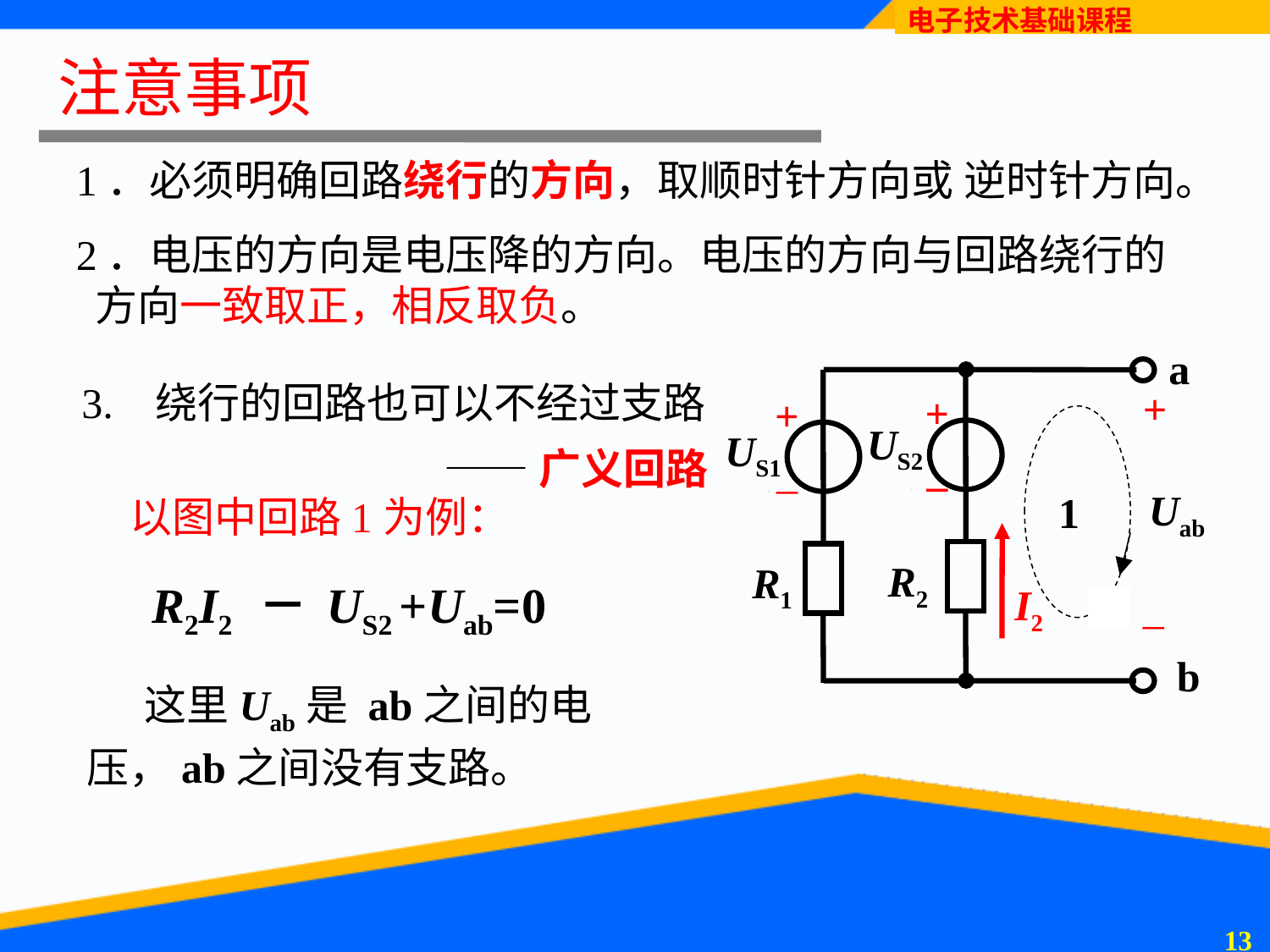

# 注意事项
1．必须明确回路绕行的方向，取顺时针方向或 逆时针方向。
2．电压的方向是电压降的方向。电压的方向与回路绕行的    方向一致取正，相反取负。

a

+
+
–
+
–

US2

US1

Uab
1

R2
R1
I2
_

b

3.   绕行的回路也可以不经过支路
——广义回路
以图中回路1为例：
 R2I2  － US2 +Uab=0
     这里Uab是 ab之间的电压，ab之间没有支路。
13